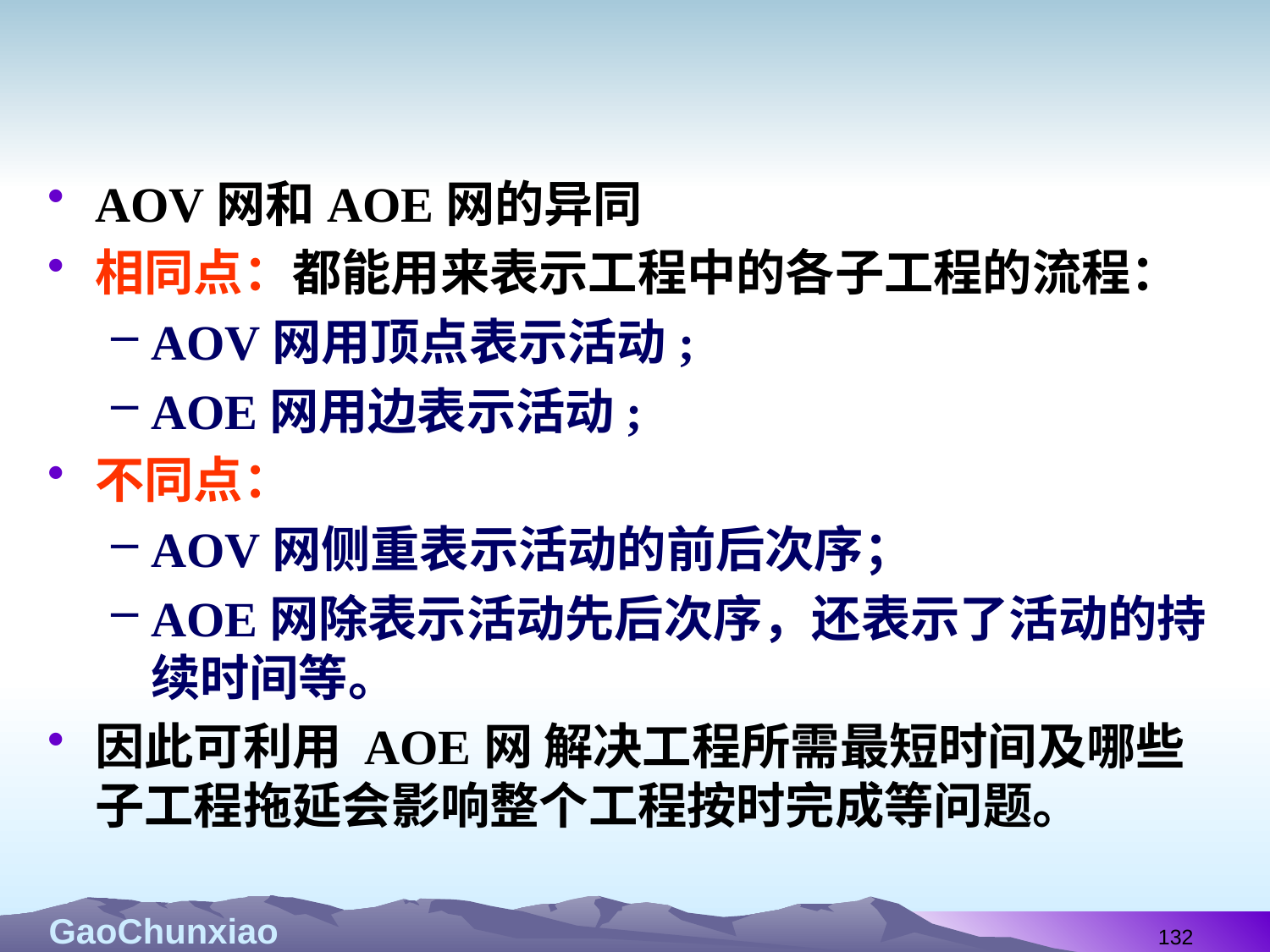

#
AOV网和AOE网的异同
相同点：都能用来表示工程中的各子工程的流程：
AOV网用顶点表示活动;
AOE网用边表示活动;
不同点：
AOV网侧重表示活动的前后次序；
AOE网除表示活动先后次序，还表示了活动的持续时间等。
因此可利用 AOE网 解决工程所需最短时间及哪些子工程拖延会影响整个工程按时完成等问题。
132